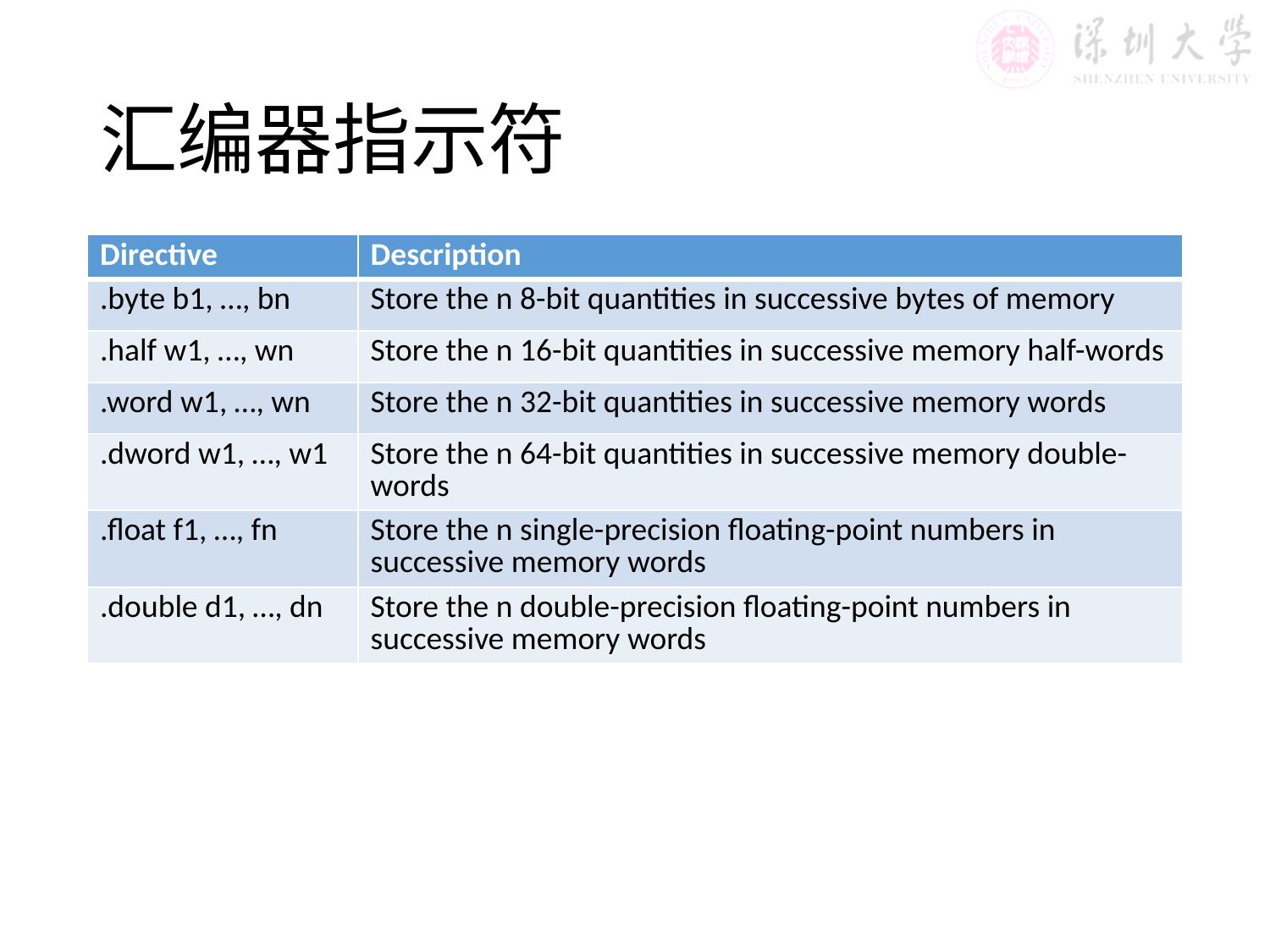

# 汇编器指示符
| Directive | Description |
| --- | --- |
| .byte b1, …, bn | Store the n 8-bit quantities in successive bytes of memory |
| .half w1, …, wn | Store the n 16-bit quantities in successive memory half-words |
| .word w1, …, wn | Store the n 32-bit quantities in successive memory words |
| .dword w1, …, w1 | Store the n 64-bit quantities in successive memory double-words |
| .float f1, …, fn | Store the n single-precision floating-point numbers in successive memory words |
| .double d1, …, dn | Store the n double-precision floating-point numbers in successive memory words |